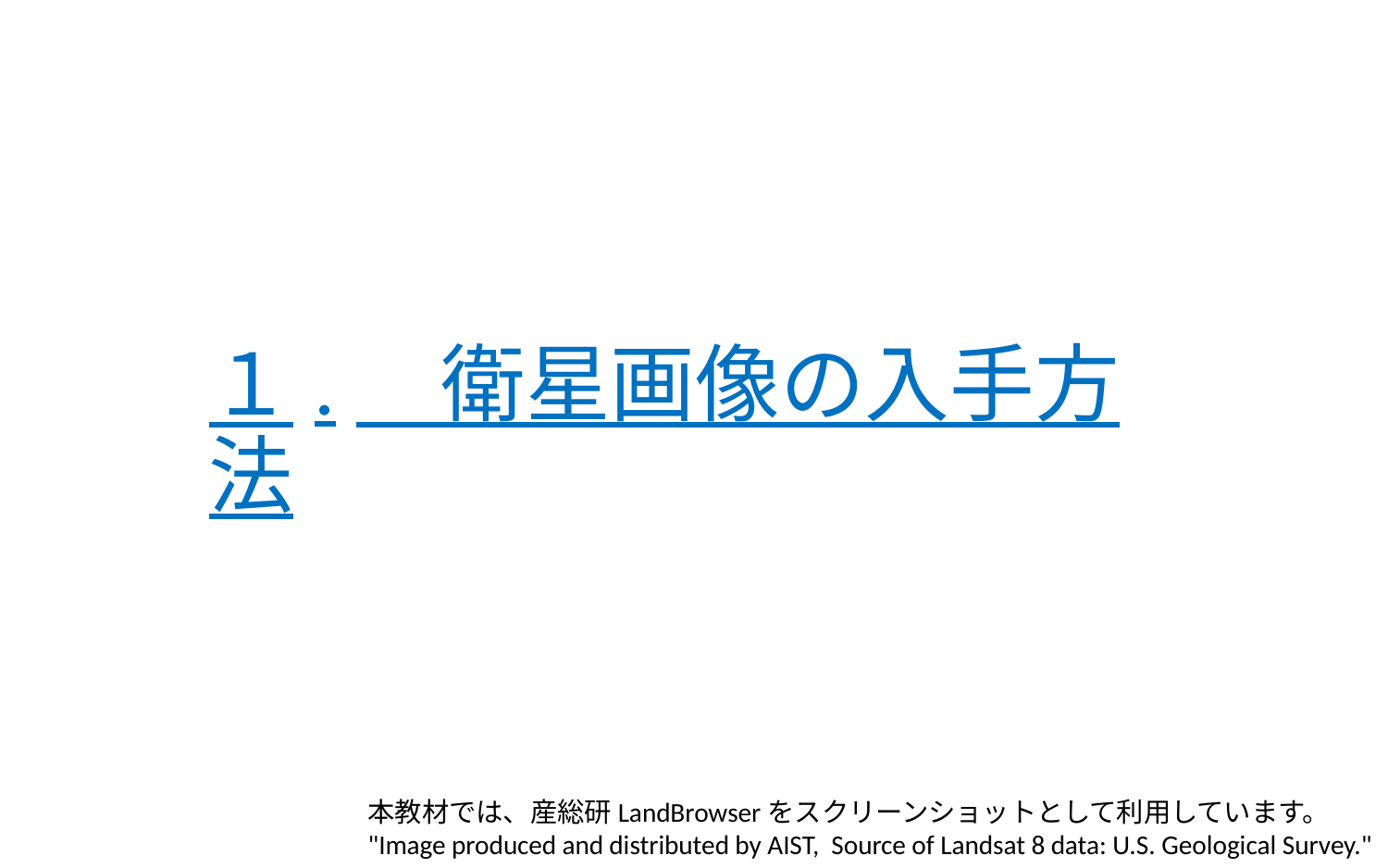

１.　衛星画像の入手方法
本教材では、産総研LandBrowserをスクリーンショットとして利用しています。
"Image produced and distributed by AIST,  Source of Landsat 8 data: U.S. Geological Survey."